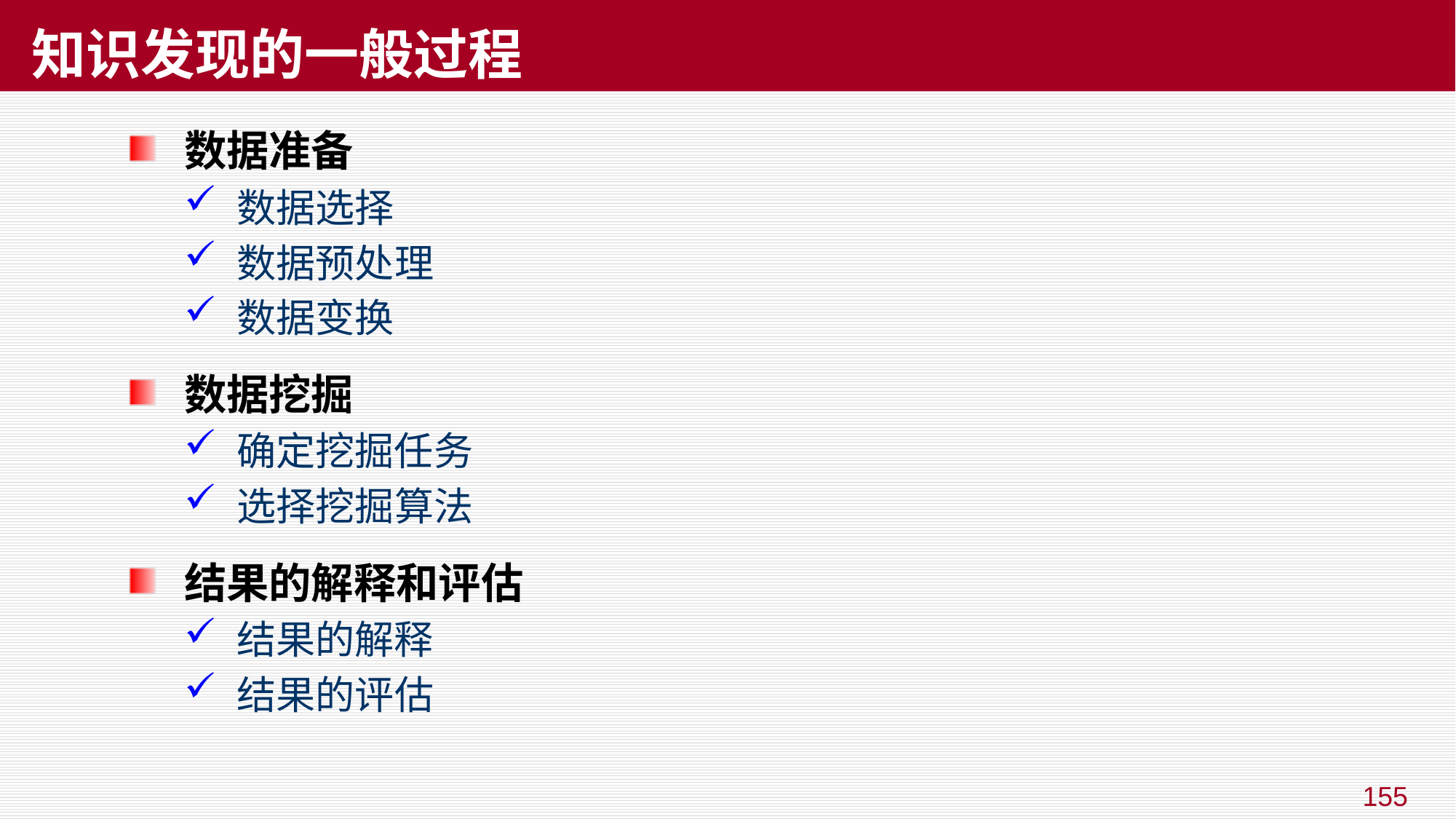

# 知识发现的一般过程
数据准备
数据选择
数据预处理
数据变换
数据挖掘
确定挖掘任务
选择挖掘算法
结果的解释和评估
结果的解释
结果的评估

155